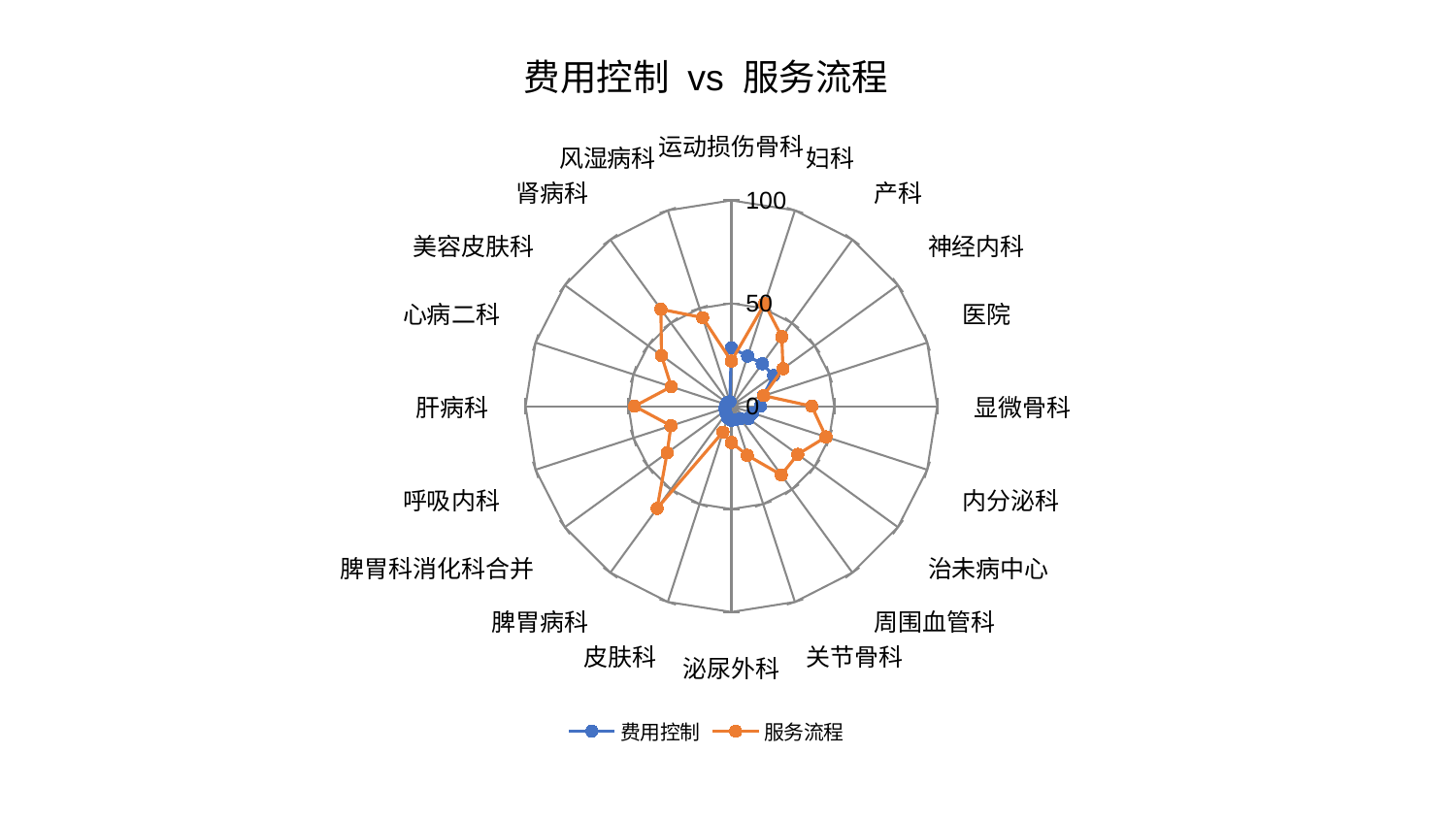

### Chart: 费用控制 vs 服务流程

| Category | 费用控制 | 服务流程 |
|---|---|---|
| 运动损伤骨科 | 28.38130935712964 | 21.91417956449348 |
| 妇科 | 25.599949391990258 | 52.33981838844412 |
| 产科 | 25.49369990681046 | 41.71868957193084 |
| 神经内科 | 25.38382398934588 | 31.003968587395384 |
| 医院 | 16.329177944202314 | 16.4953181062858 |
| 显微骨科 | 14.075368463354303 | 39.04594644748328 |
| 内分泌科 | 10.842409299209999 | 48.34090541149249 |
| 治未病中心 | 10.20696708295258 | 39.839572806055045 |
| 周围血管科 | 7.476840279386386 | 41.27935225413546 |
| 关节骨科 | 6.89900958068257 | 25.0900009640177 |
| 泌尿外科 | 6.8471587793774615 | 17.63546091027819 |
| 皮肤科 | 5.879387794176574 | 13.257132863532206 |
| 脾胃病科 | 4.343730428310917 | 61.403068824954254 |
| 脾胃科消化科合并 | 3.4900334932661696 | 38.60938123082534 |
| 呼吸内科 | 3.3286454867892585 | 30.86778417247499 |
| 肝病科 | 2.9337443876993543 | 47.05854265190923 |
| 心病二科 | 2.6305053625463577 | 30.680773875212154 |
| 美容皮肤科 | 2.559895731590681 | 41.983262211752184 |
| 肾病科 | 2.385253664298287 | 58.2153025753298 |
| 风湿病科 | 2.284373062292471 | 45.268329412557854 |
73